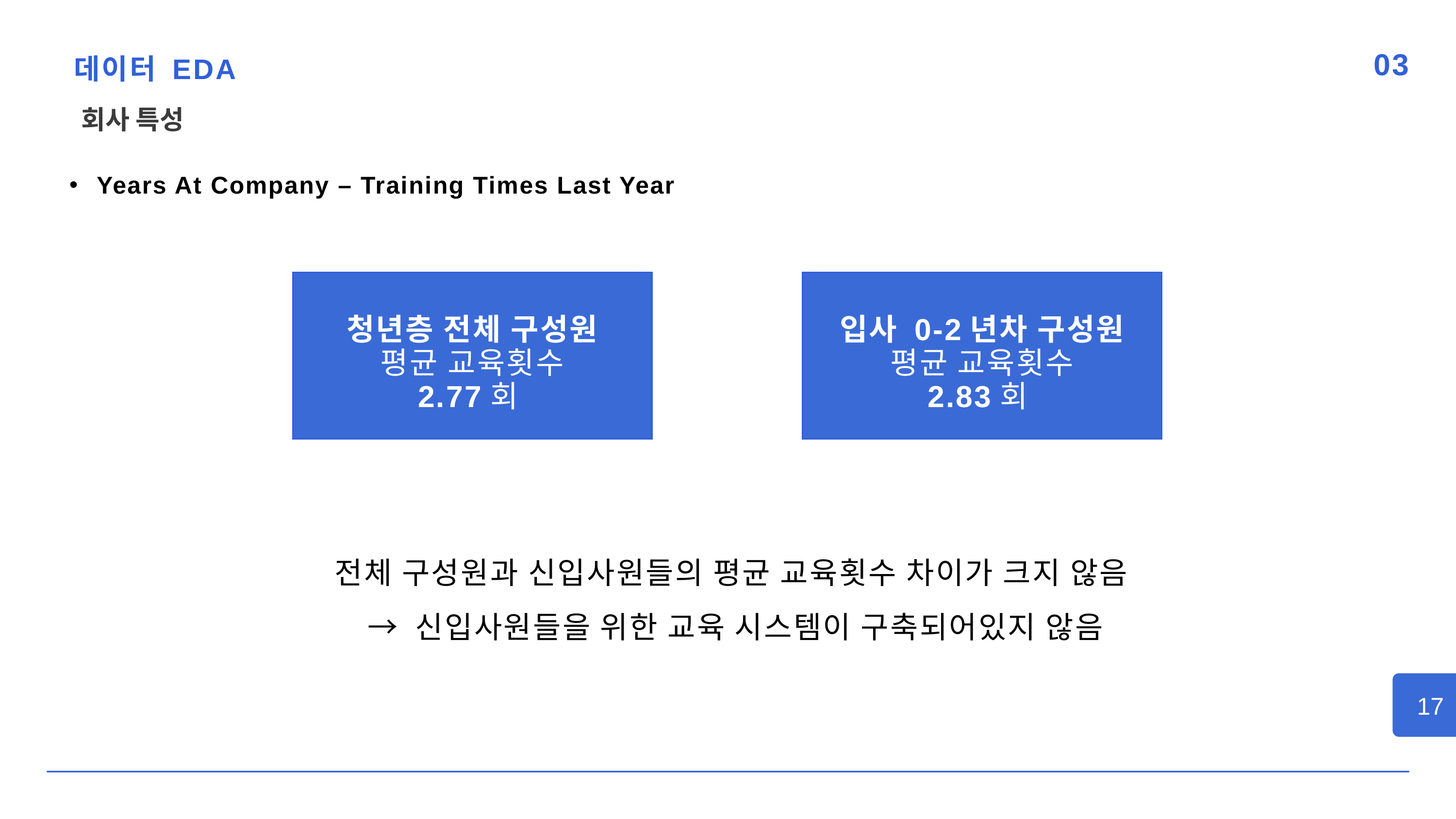

데이터 EDA
03
회사 특성
Years At Company – Training Times Last Year

청년층 전체 구성원
평균 교육횟수
2.77회

입사 0-2년차 구성원
평균 교육횟수
2.83회
전체 구성원과 신입사원들의 평균 교육횟수 차이가 크지 않음
 → 신입사원들을 위한 교육 시스템이 구축되어있지 않음
17